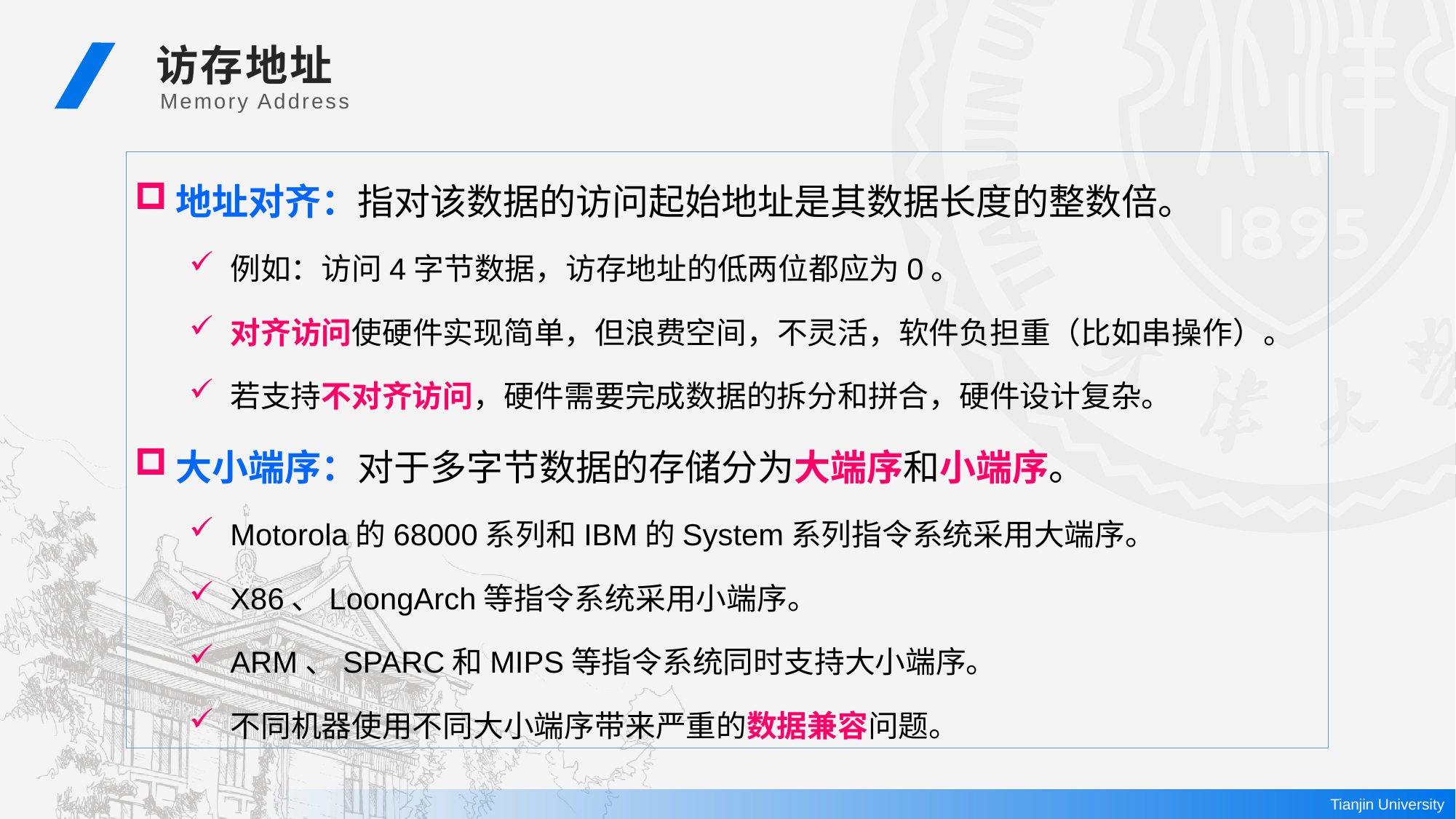

访存地址
   Memory Address
地址对齐：指对该数据的访问起始地址是其数据长度的整数倍。
例如：访问4字节数据，访存地址的低两位都应为0。
对齐访问使硬件实现简单，但浪费空间，不灵活，软件负担重（比如串操作）。
若支持不对齐访问，硬件需要完成数据的拆分和拼合，硬件设计复杂。
大小端序：对于多字节数据的存储分为大端序和小端序。
Motorola的68000系列和IBM的System系列指令系统采用大端序。
X86、LoongArch等指令系统采用小端序。
ARM、SPARC和MIPS等指令系统同时支持大小端序。
不同机器使用不同大小端序带来严重的数据兼容问题。